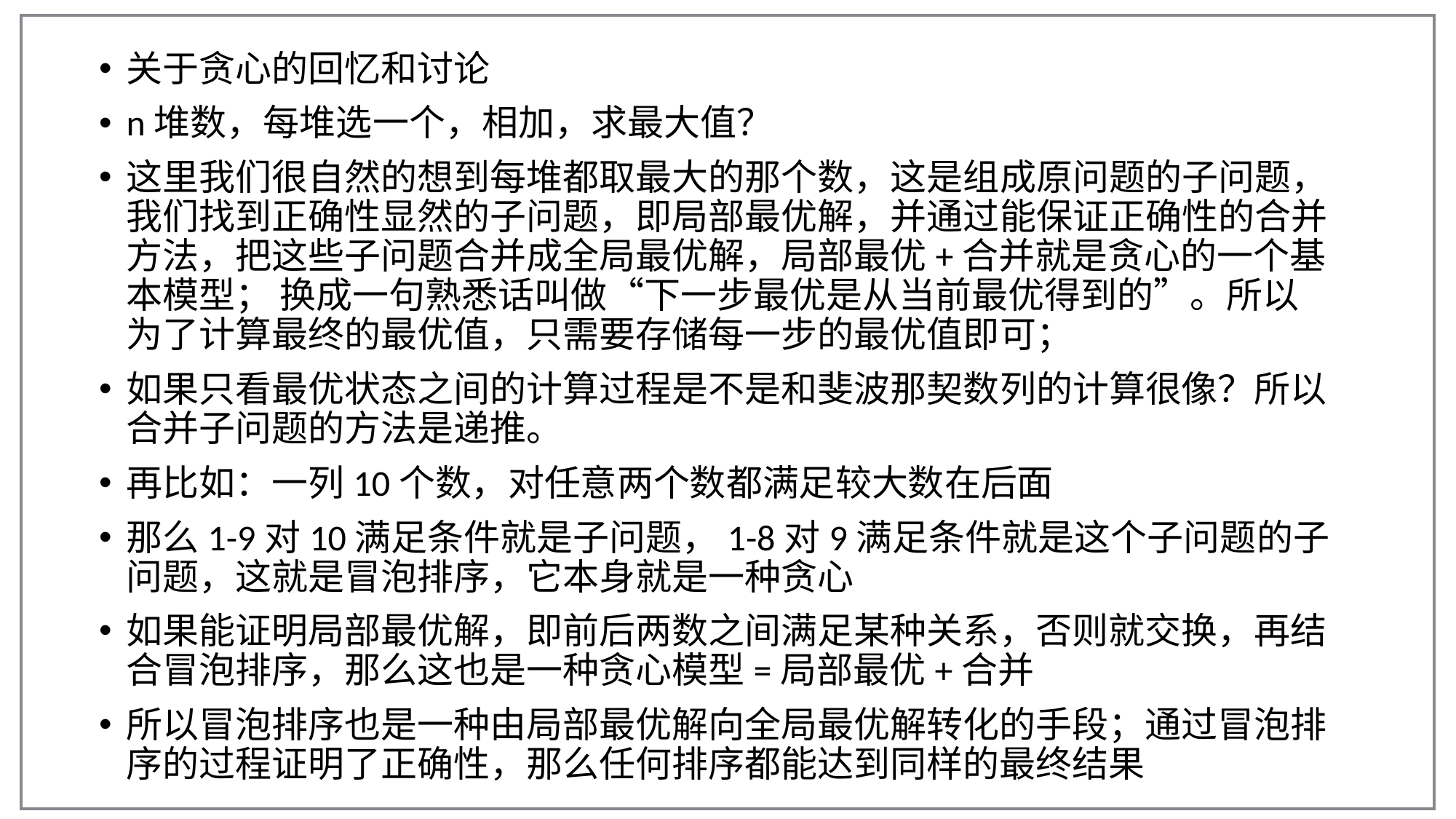

关于贪心的回忆和讨论
n堆数，每堆选一个，相加，求最大值？
这里我们很自然的想到每堆都取最大的那个数，这是组成原问题的子问题，我们找到正确性显然的子问题，即局部最优解，并通过能保证正确性的合并方法，把这些子问题合并成全局最优解，局部最优+合并就是贪心的一个基本模型； 换成一句熟悉话叫做“下一步最优是从当前最优得到的”。所以为了计算最终的最优值，只需要存储每一步的最优值即可；
如果只看最优状态之间的计算过程是不是和斐波那契数列的计算很像？所以合并子问题的方法是递推。
再比如：一列10个数，对任意两个数都满足较大数在后面
那么1-9对10满足条件就是子问题，1-8对9满足条件就是这个子问题的子问题，这就是冒泡排序，它本身就是一种贪心
如果能证明局部最优解，即前后两数之间满足某种关系，否则就交换，再结合冒泡排序，那么这也是一种贪心模型=局部最优+合并
所以冒泡排序也是一种由局部最优解向全局最优解转化的手段；通过冒泡排序的过程证明了正确性，那么任何排序都能达到同样的最终结果